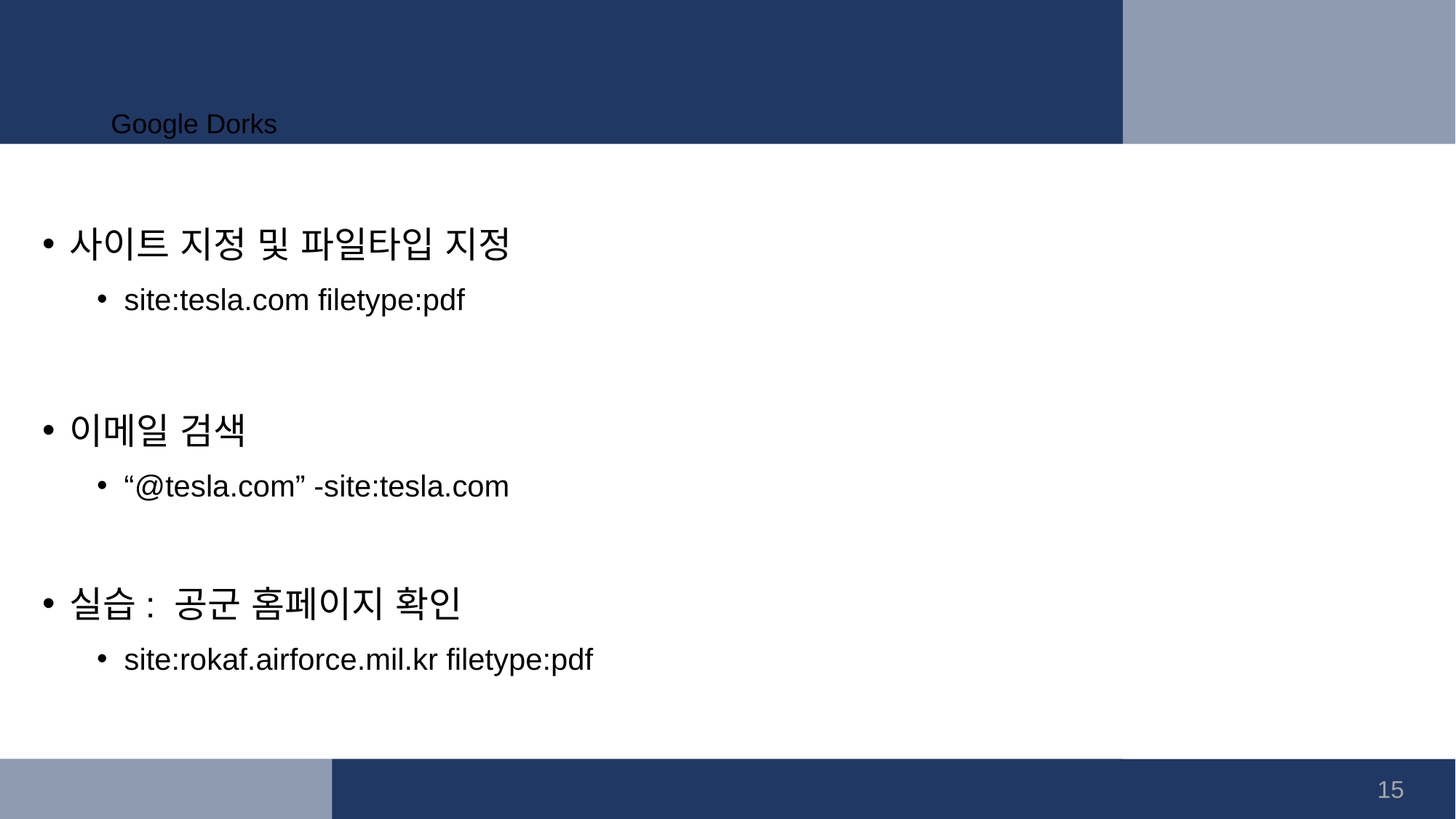

# Google Dorks
사이트 지정 및 파일타입 지정
site:tesla.com filetype:pdf

이메일 검색
“@tesla.com” -site:tesla.com

실습: 공군 홈페이지 확인
site:rokaf.airforce.mil.kr filetype:pdf

15